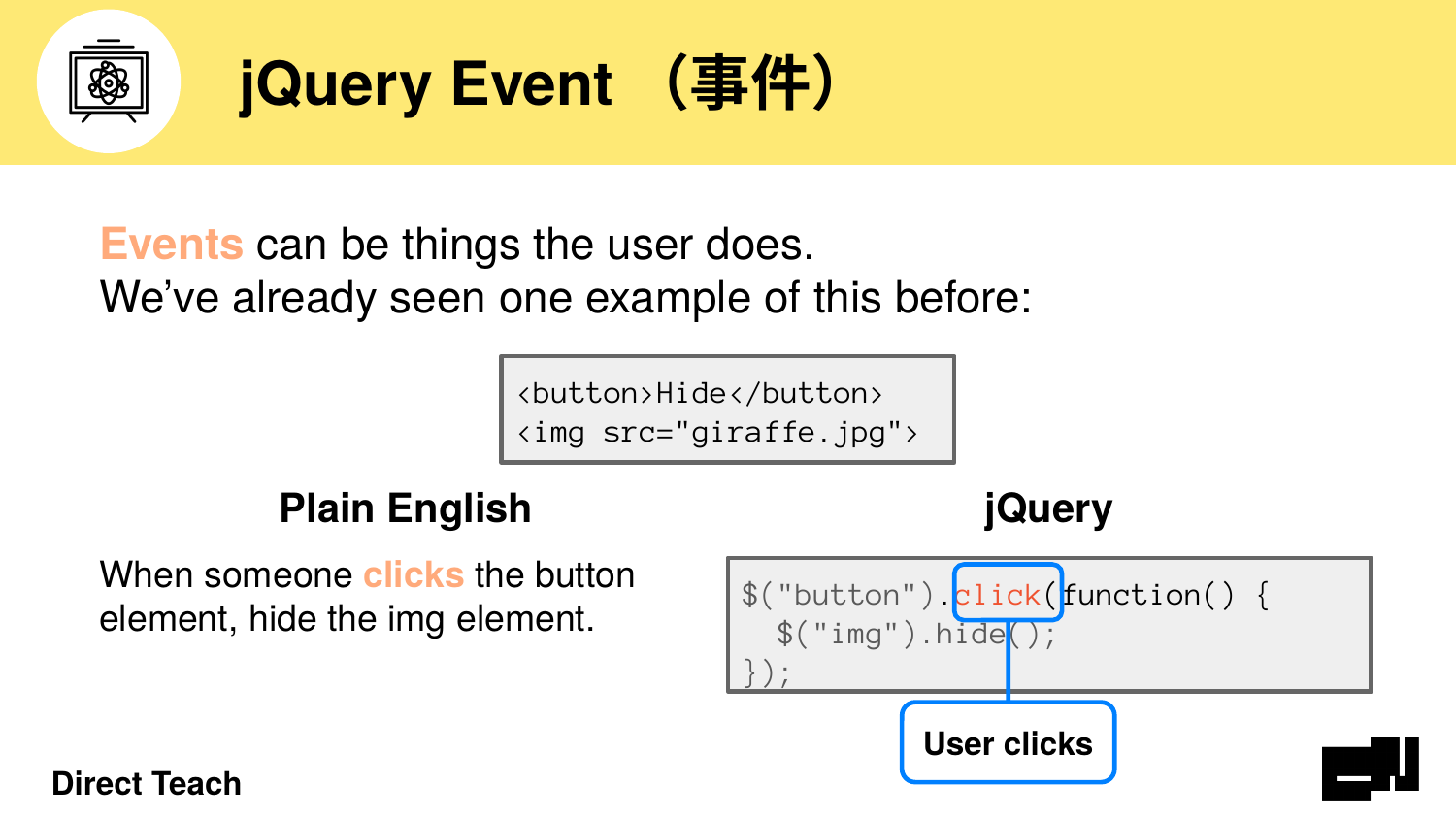

# jQuery Event（事件）
Events can be things the user does.
We’ve already seen one example of this before:

<button>Hide</button>
<img src="giraffe.jpg">
Plain English
When someone clicks the button element, hide the img element.
jQuery

$("button").click(function() {
  $("img").hide();
});

User clicks